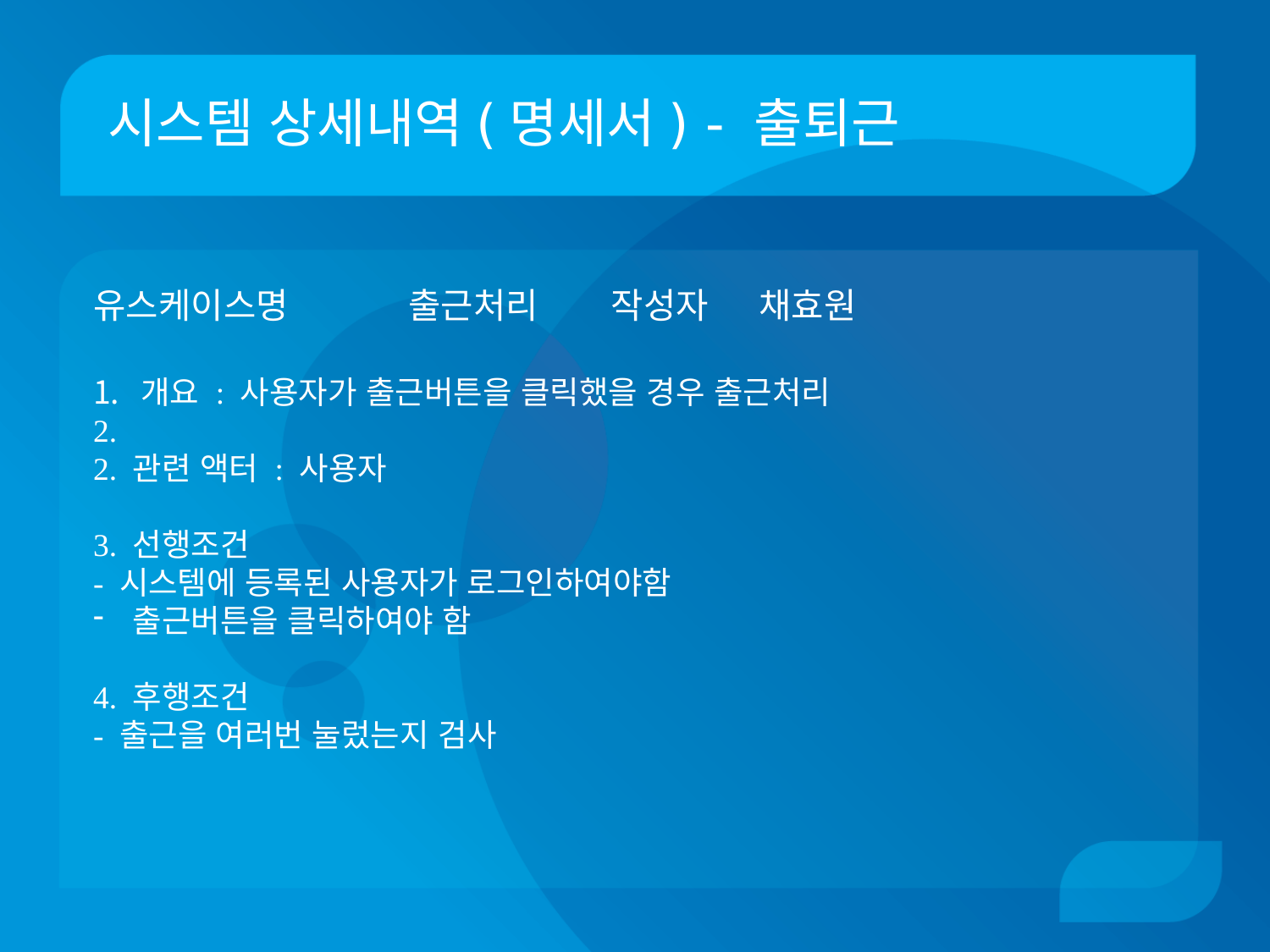

# 시스템 상세내역(명세서) - 출퇴근
유스케이스명            출근처리 	 작성자     채효원
개요 : 사용자가 출근버튼을 클릭했을 경우 출근처리

2. 관련 액터 : 사용자

3. 선행조건
- 시스템에 등록된 사용자가 로그인하여야함
출근버튼을 클릭하여야 함

4. 후행조건
- 출근을 여러번 눌렀는지 검사